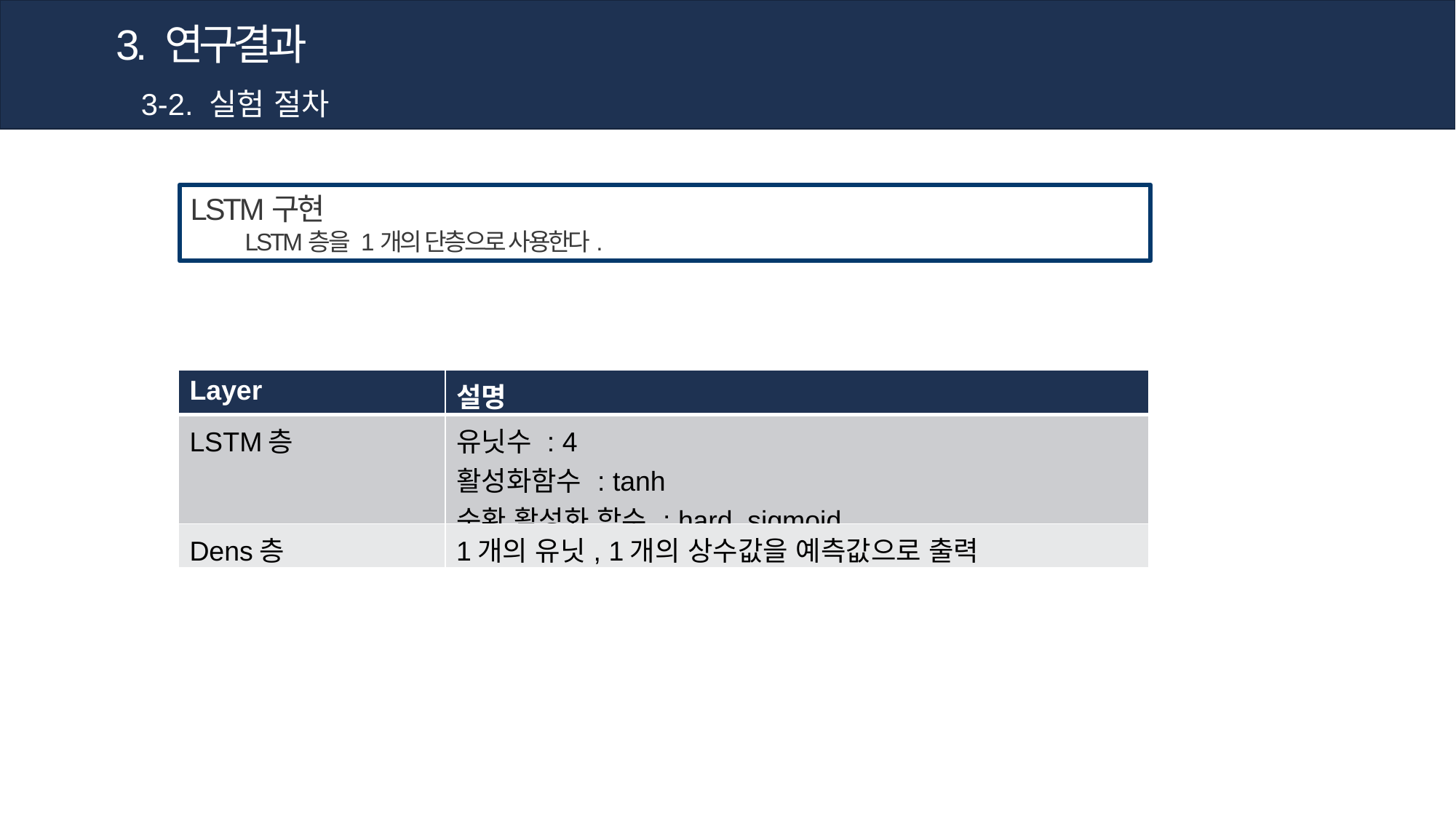

3. 연구결과

3-2. 실험 절차
LSTM구현
LSTM층을 1개의 단층으로 사용한다.
| Layer | 설명 |
| --- | --- |
| LSTM층 | 유닛수 : 4 활성화함수 : tanh 순환 활성화 함수 : hard\_sigmoid |
| Dens층 | 1개의 유닛, 1개의 상수값을 예측값으로 출력 |